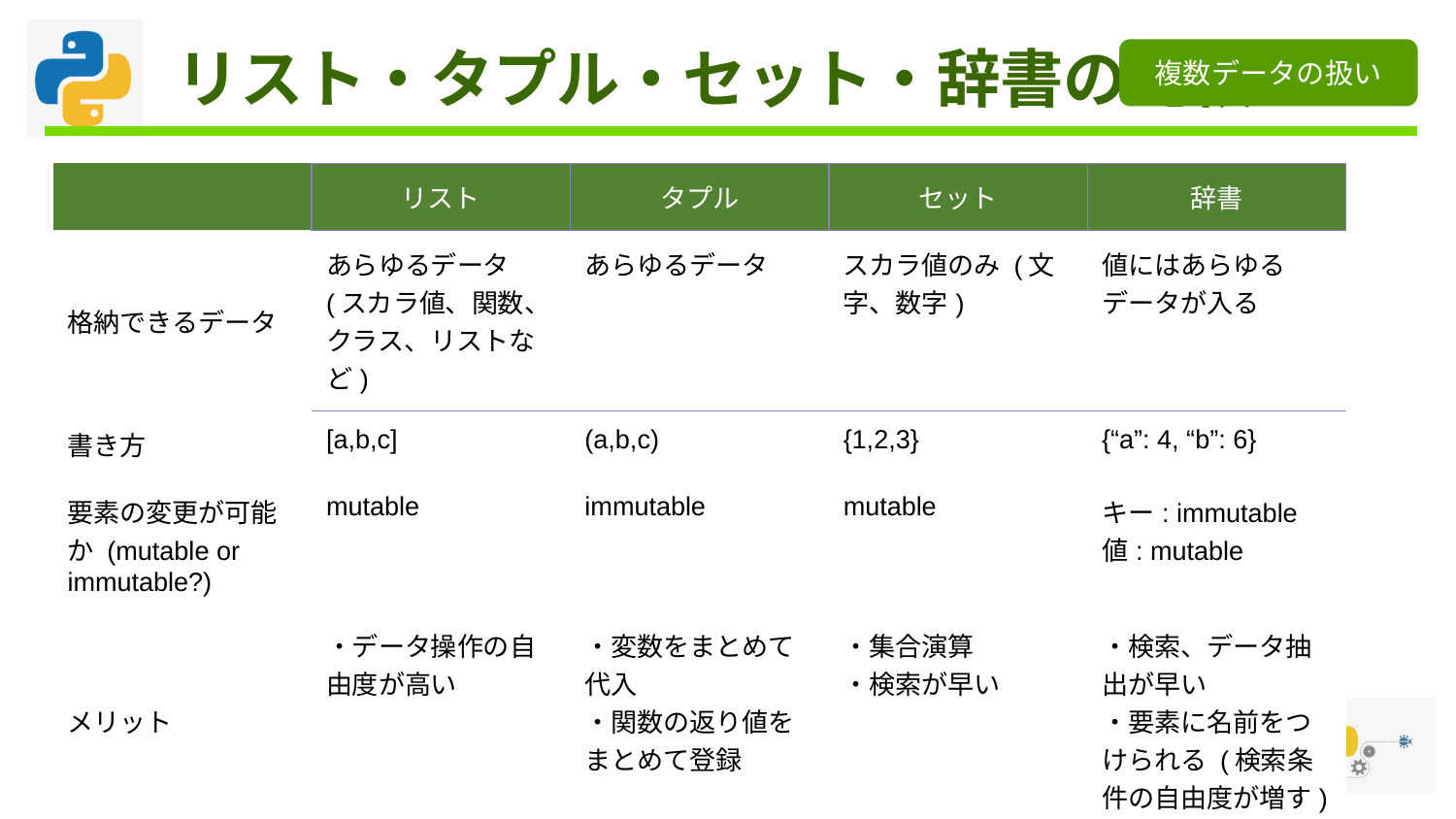

複数データの扱い
# リスト・タプル・セット・辞書の比較
|  | リスト | タプル | セット | 辞書 |
| --- | --- | --- | --- | --- |
| 格納できるデータ | あらゆるデータ (スカラ値、関数、クラス、リストなど) | あらゆるデータ | スカラ値のみ (文字、数字) | 値にはあらゆるデータが入る |
| 書き方 | [a,b,c] | (a,b,c) | {1,2,3} | {“a”: 4, “b”: 6} |
| 要素の変更が可能か (mutable or immutable?) | mutable | immutable | mutable | キー: immutable 値: mutable |
| メリット | ・データ操作の自由度が高い | ・変数をまとめて代入 ・関数の返り値をまとめて登録 | ・集合演算 ・検索が早い | ・検索、データ抽出が早い ・要素に名前をつけられる (検索条件の自由度が増す) |
| アクセス方法 | インデックス (番号) | インデックス (番号) | インデックス (番号) | キー (文字列や数値) |